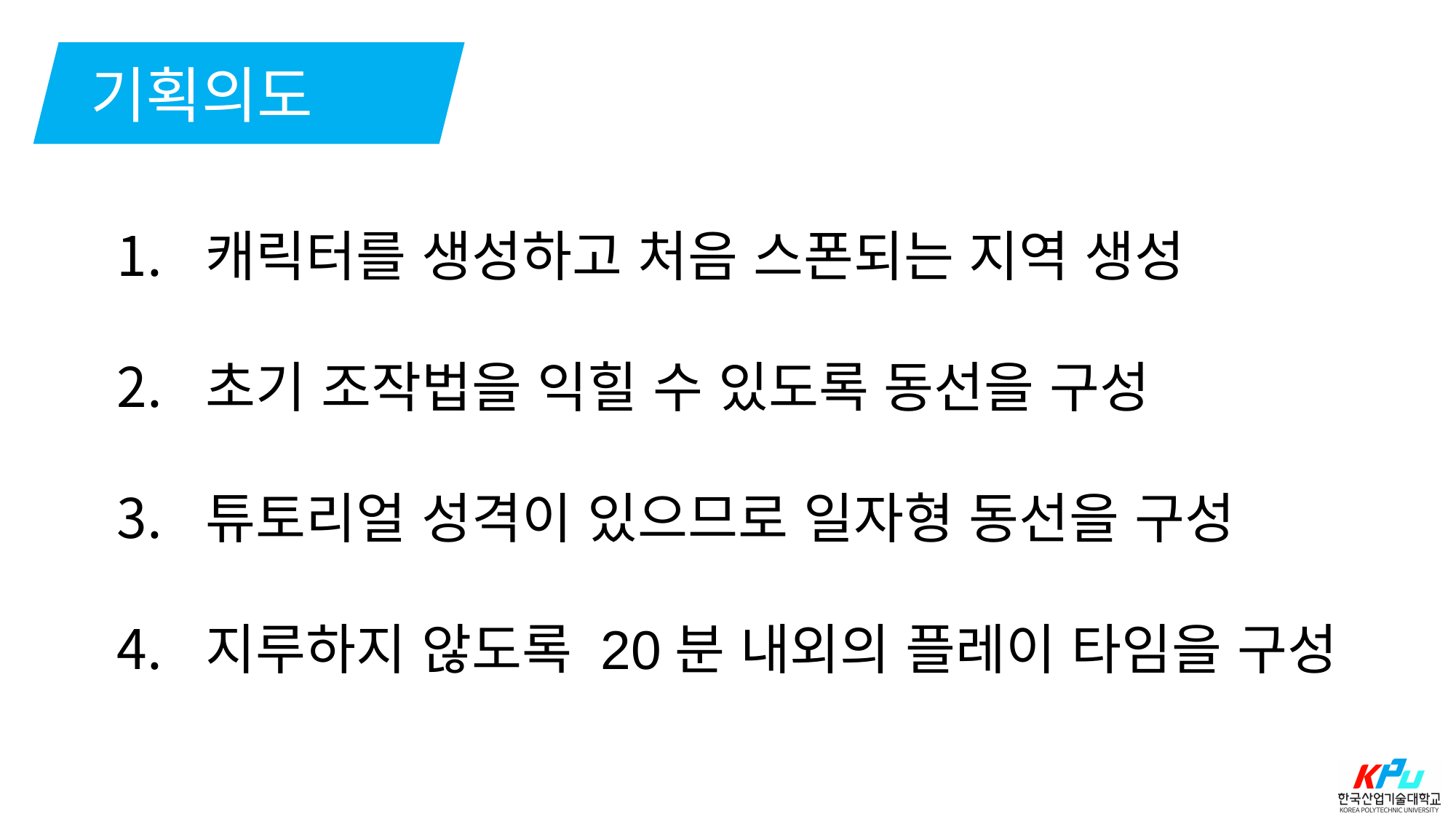

기획의도
캐릭터를 생성하고 처음 스폰되는 지역 생성
초기 조작법을 익힐 수 있도록 동선을 구성
튜토리얼 성격이 있으므로 일자형 동선을 구성
지루하지 않도록 20분 내외의 플레이 타임을 구성